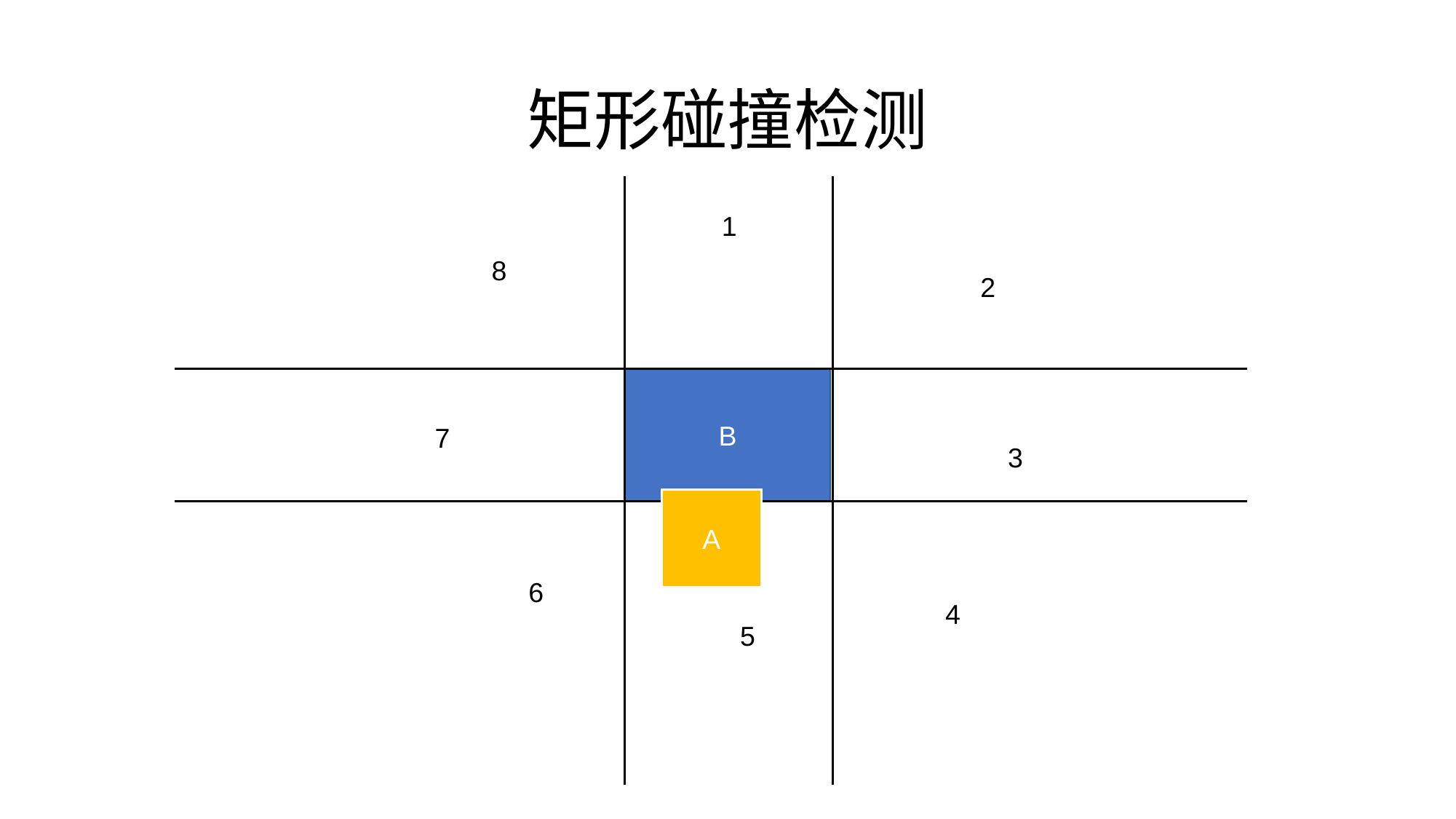

# 矩形碰撞检测
1
8
2
B
7
3
A
6
4
5